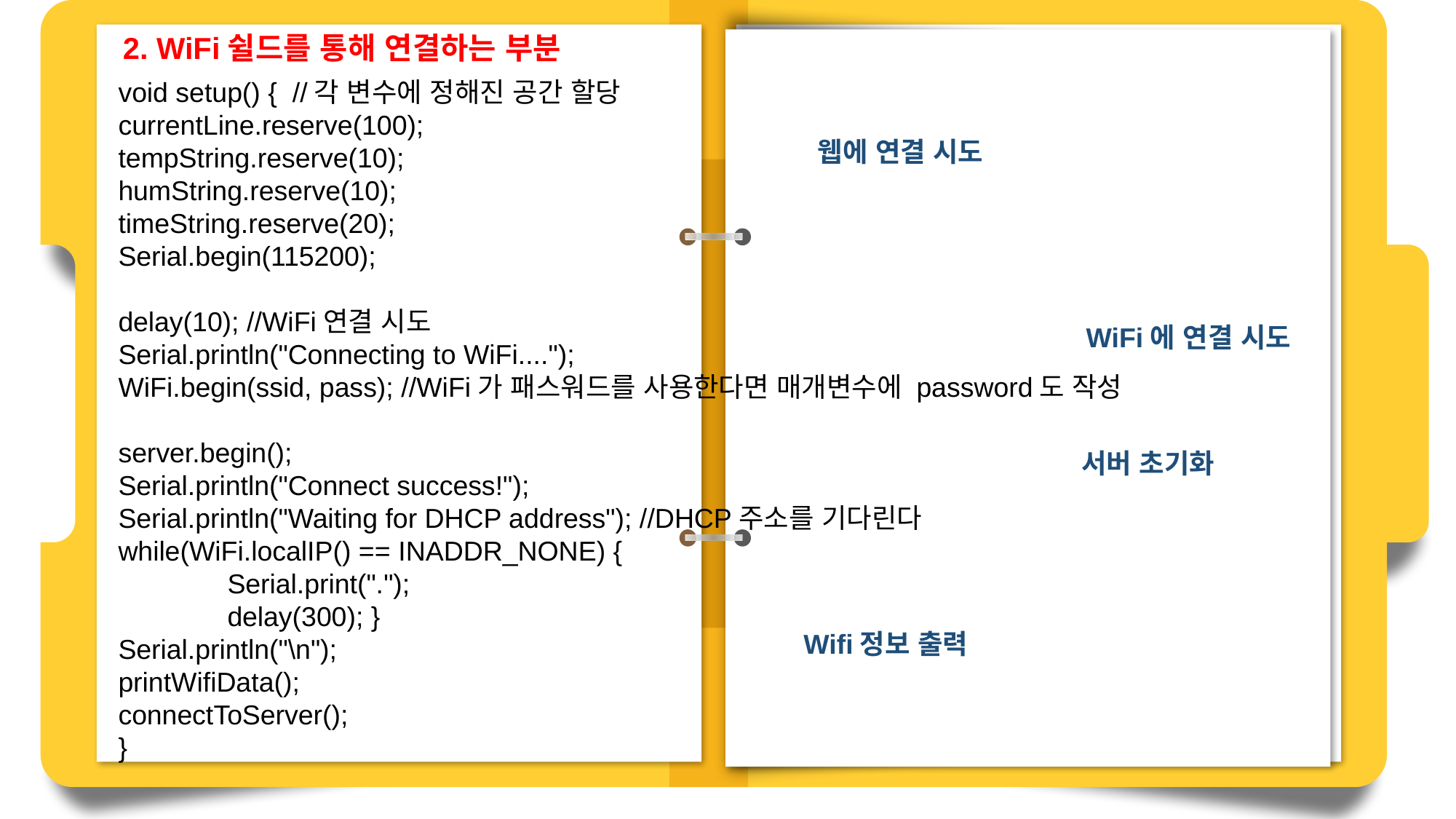

2. WiFi쉴드를 통해 연결하는 부분
void setup() {  //각 변수에 정해진 공간 할당
currentLine.reserve(100);
tempString.reserve(10);
humString.reserve(10);
timeString.reserve(20);
Serial.begin(115200);

delay(10); //WiFi연결 시도
Serial.println("Connecting to WiFi....");
WiFi.begin(ssid, pass); //WiFi가 패스워드를 사용한다면 매개변수에 password도 작성

server.begin();
Serial.println("Connect success!");
Serial.println("Waiting for DHCP address"); //DHCP주소를 기다린다
while(WiFi.localIP() == INADDR_NONE) {
	Serial.print(".");
	delay(300); }
Serial.println("\n");
printWifiData();
connectToServer();
}
웹에 연결 시도
WiFi에 연결 시도
서버 초기화
Wifi정보 출력